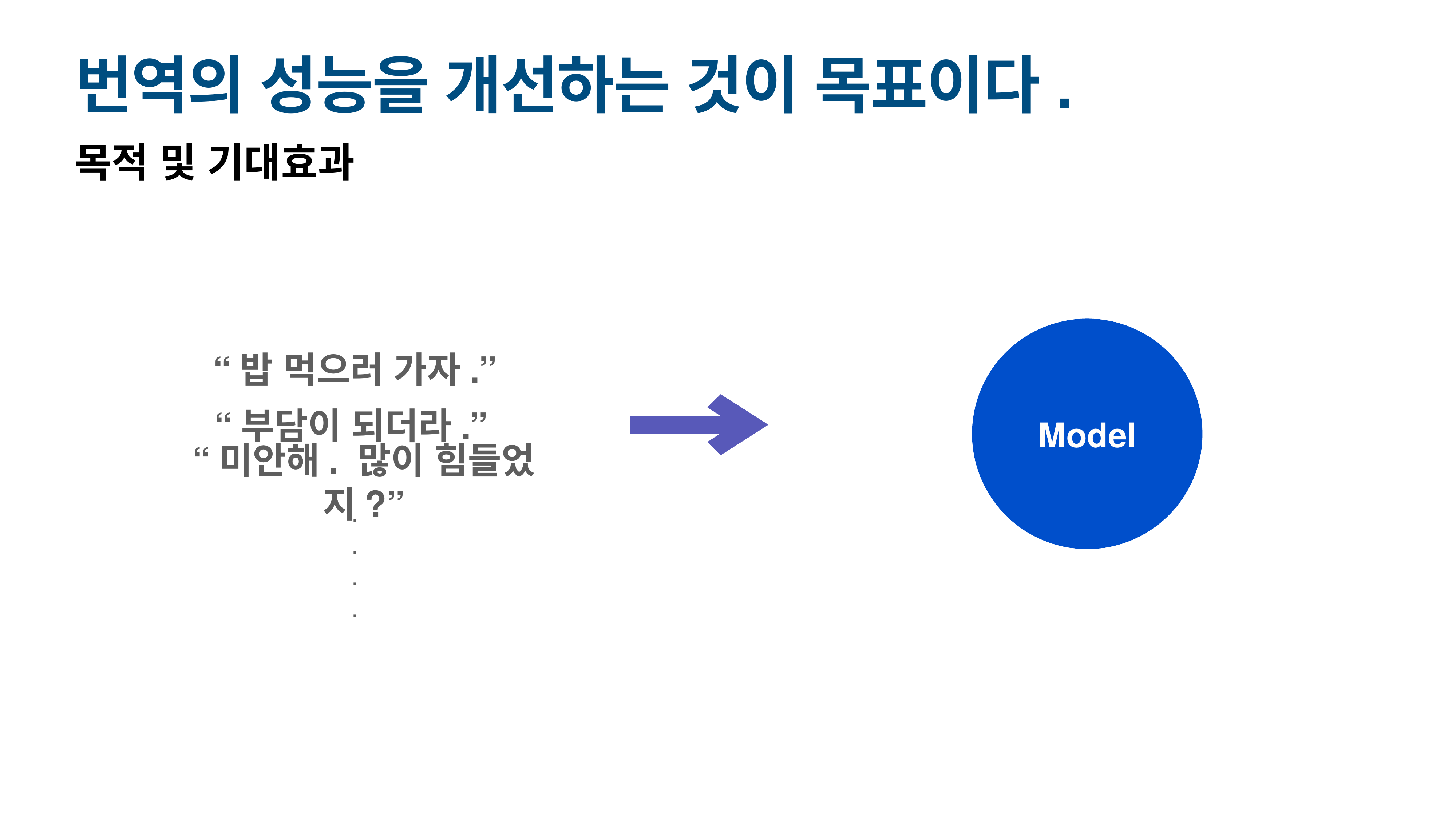

# 번역의 성능을 개선하는 것이 목표이다.
목적 및 기대효과
Model
“밥 먹으러 가자.”
“부담이 되더라.”

“미안해. 많이 힘들었지?”
.
.
.
.